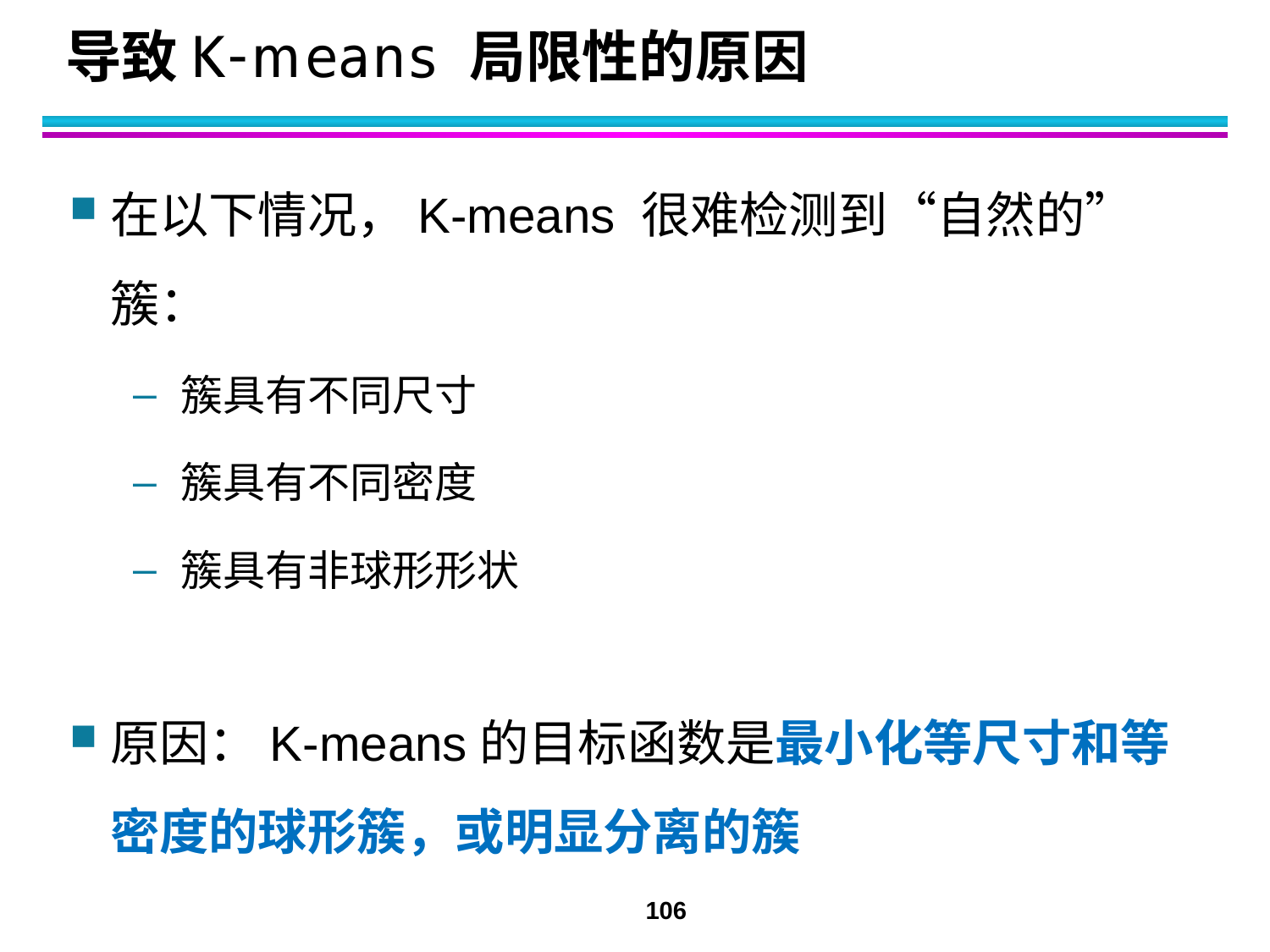

# 导致K-means 局限性的原因
在以下情况，K-means 很难检测到“自然的”簇：
簇具有不同尺寸
簇具有不同密度
簇具有非球形形状

原因：K-means的目标函数是最小化等尺寸和等密度的球形簇，或明显分离的簇